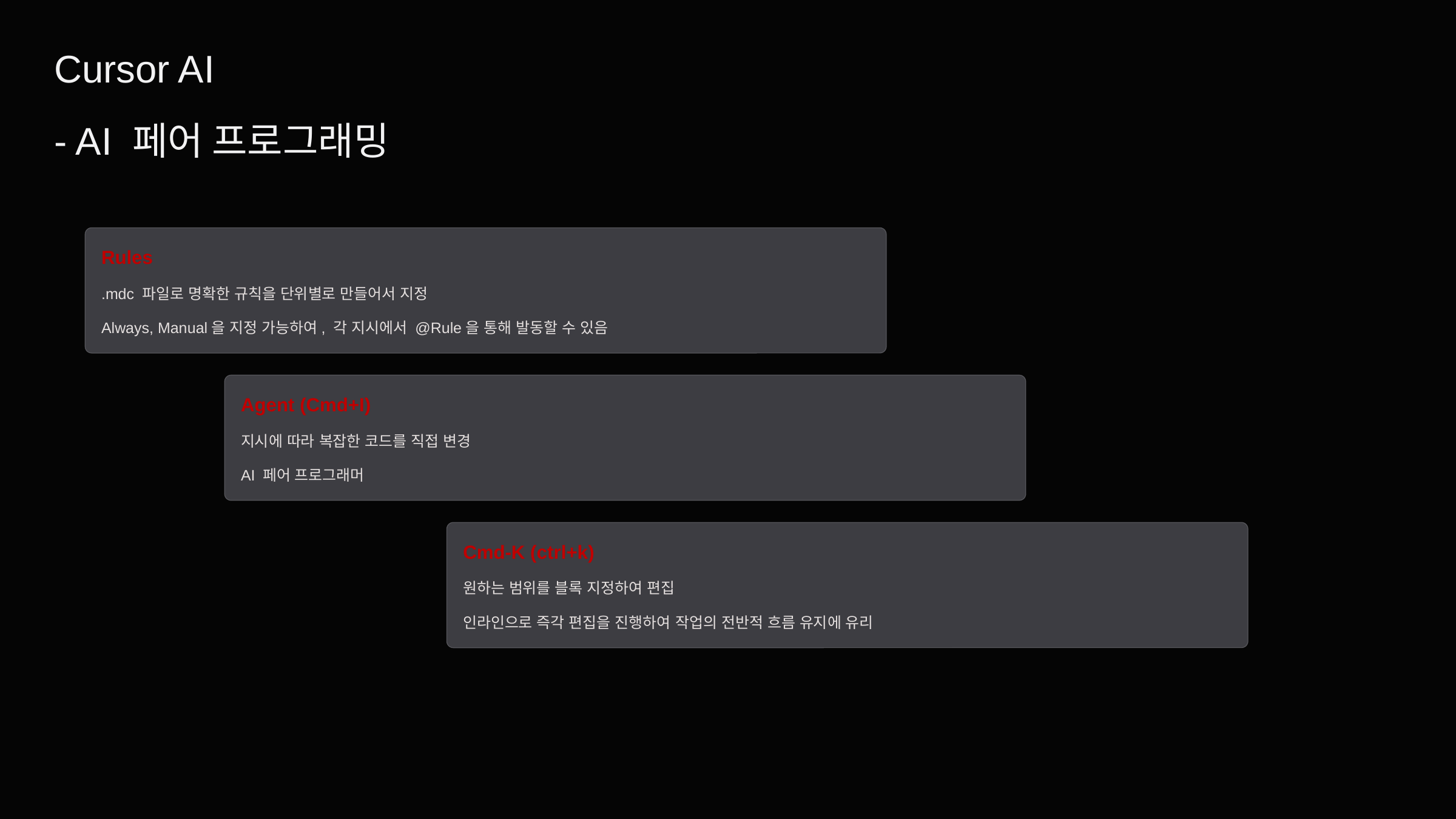

Cursor AI
- AI 페어 프로그래밍

Rules
.mdc 파일로 명확한 규칙을 단위별로 만들어서 지정
Always, Manual을 지정 가능하여, 각 지시에서 @Rule을 통해 발동할 수 있음

Agent (Cmd+I)
지시에 따라 복잡한 코드를 직접 변경
AI 페어 프로그래머

Cmd-K (ctrl+k)
원하는 범위를 블록 지정하여 편집
인라인으로 즉각 편집을 진행하여 작업의 전반적 흐름 유지에 유리